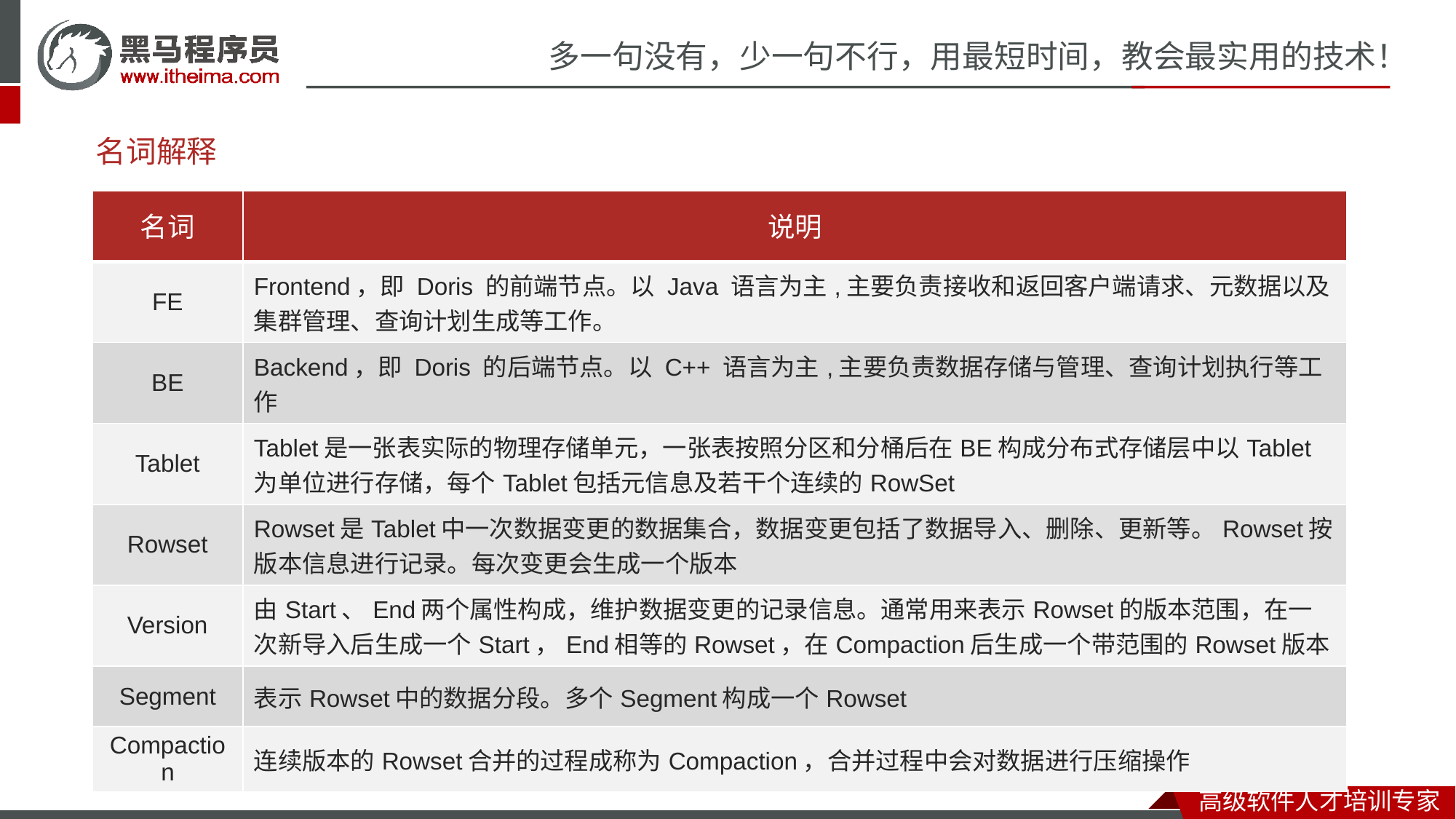

# 名词解释
| 名词 | 说明 |
| --- | --- |
| FE | Frontend，即 Doris 的前端节点。以 Java 语言为主,主要负责接收和返回客户端请求、元数据以及集群管理、查询计划生成等工作。 |
| BE | Backend，即 Doris 的后端节点。以 C++ 语言为主,主要负责数据存储与管理、查询计划执行等工作 |
| Tablet | Tablet是一张表实际的物理存储单元，一张表按照分区和分桶后在BE构成分布式存储层中以Tablet为单位进行存储，每个Tablet包括元信息及若干个连续的RowSet |
| Rowset | Rowset是Tablet中一次数据变更的数据集合，数据变更包括了数据导入、删除、更新等。Rowset按版本信息进行记录。每次变更会生成一个版本 |
| Version | 由Start、End两个属性构成，维护数据变更的记录信息。通常用来表示Rowset的版本范围，在一次新导入后生成一个Start，End相等的Rowset，在Compaction后生成一个带范围的Rowset版本 |
| Segment | 表示Rowset中的数据分段。多个Segment构成一个Rowset |
| Compaction | 连续版本的Rowset合并的过程成称为Compaction，合并过程中会对数据进行压缩操作 |